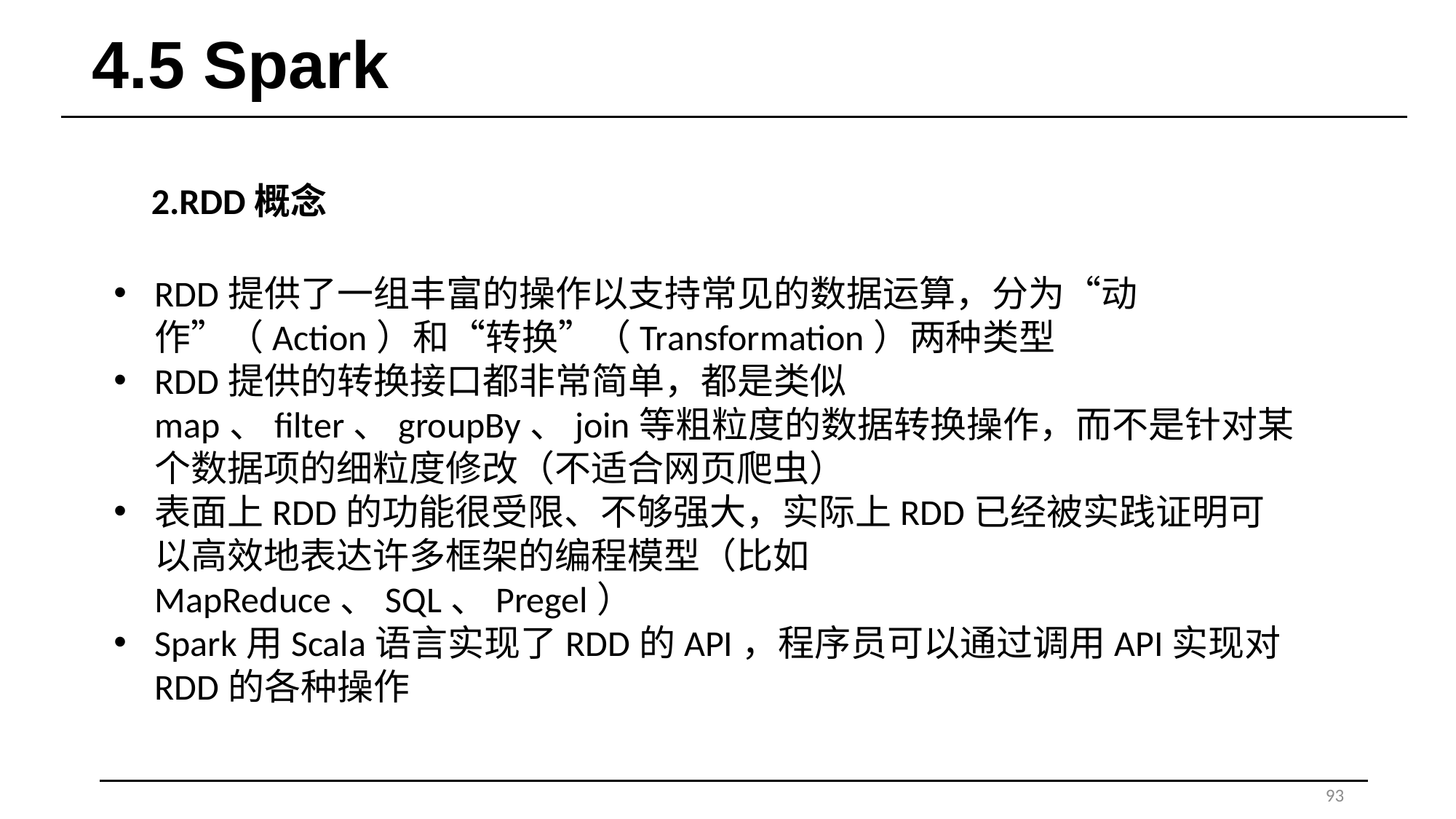

# 4.5 Spark
2.RDD概念
RDD提供了一组丰富的操作以支持常见的数据运算，分为“动作”（Action）和“转换”（Transformation）两种类型
RDD提供的转换接口都非常简单，都是类似map、filter、groupBy、join等粗粒度的数据转换操作，而不是针对某个数据项的细粒度修改（不适合网页爬虫）
表面上RDD的功能很受限、不够强大，实际上RDD已经被实践证明可以高效地表达许多框架的编程模型（比如MapReduce、SQL、Pregel）
Spark用Scala语言实现了RDD的API，程序员可以通过调用API实现对RDD的各种操作
93